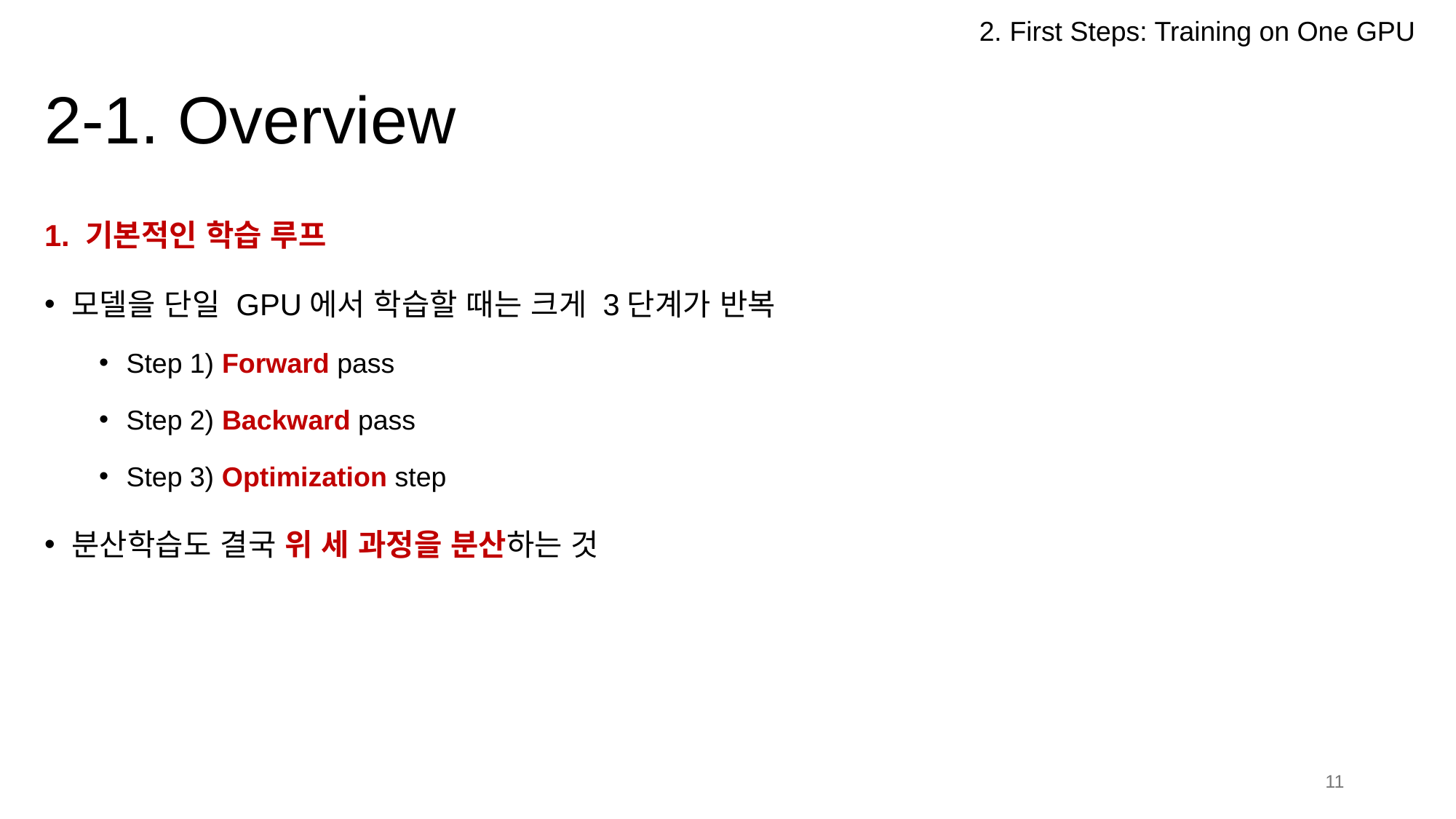

2. First Steps: Training on One GPU
# 2-1. Overview
1. 기본적인 학습 루프
모델을 단일 GPU에서 학습할 때는 크게 3단계가 반복
Step 1) Forward pass
Step 2) Backward pass
Step 3) Optimization step
분산학습도 결국 위 세 과정을 분산하는 것
11